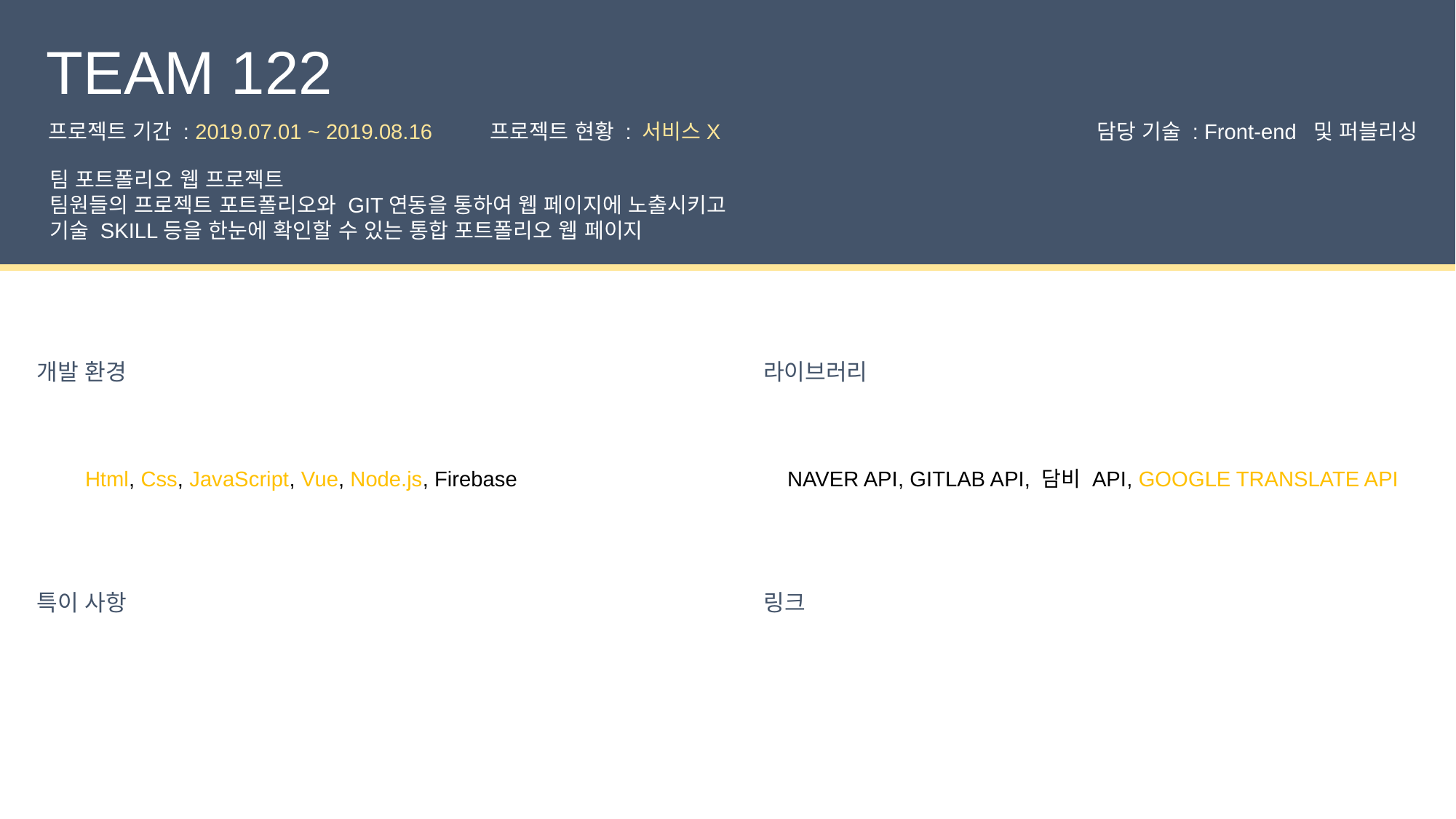

TEAM 122
프로젝트 현황 : 서비스X
담당 기술 : Front-end  및 퍼블리싱
프로젝트 기간 : 2019.07.01 ~ 2019.08.16
팀 포트폴리오 웹 프로젝트
팀원들의 프로젝트 포트폴리오와 GIT연동을 통하여 웹 페이지에 노출시키고
기술 SKILL등을 한눈에 확인할 수 있는 통합 포트폴리오 웹 페이지
라이브러리
개발 환경
NAVER API, GITLAB API, 담비 API, GOOGLE TRANSLATE API
Html, Css, JavaScript, Vue, Node.js, Firebase
링크
특이 사항